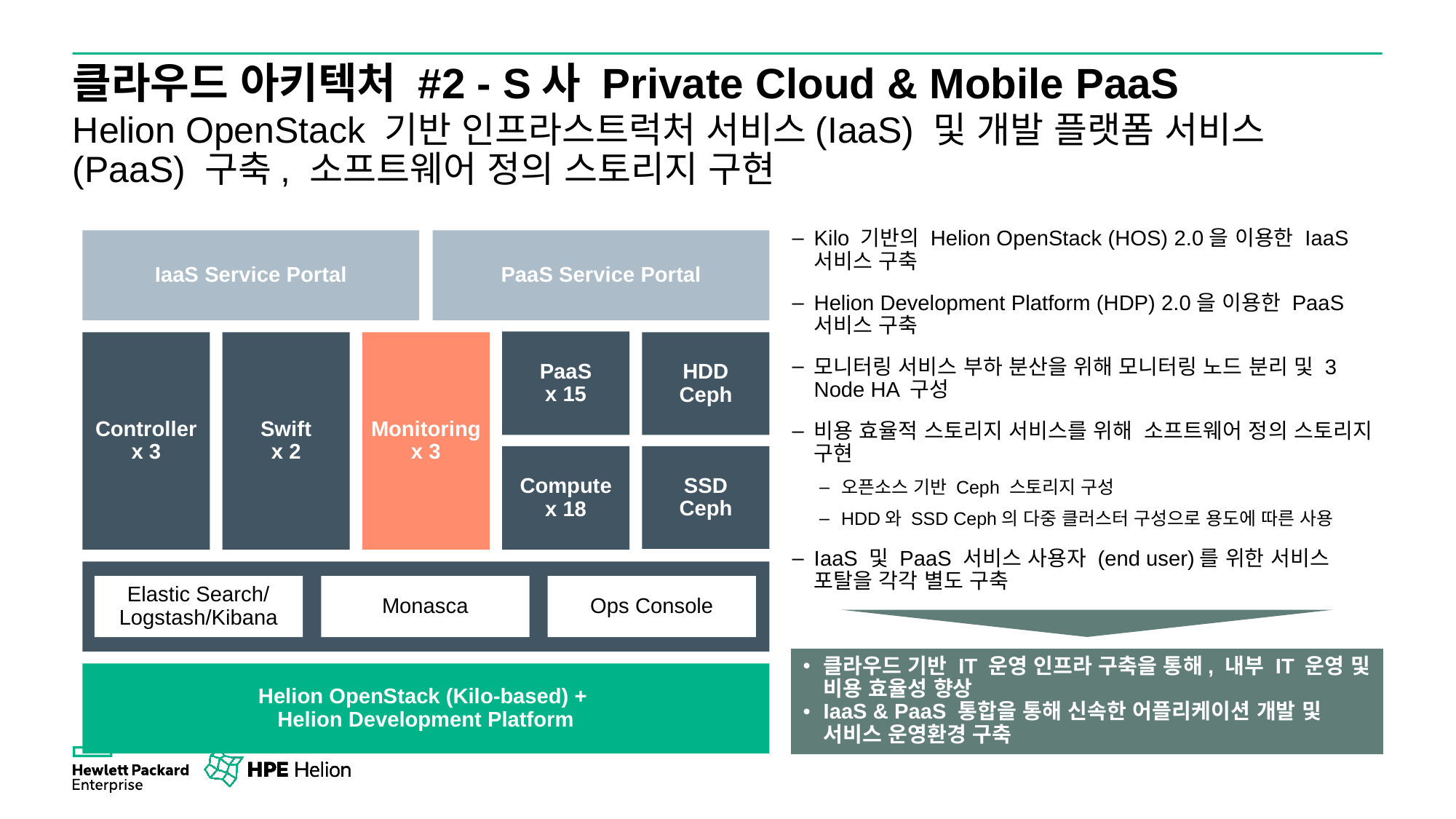

# 클라우드 아키텍처 #2 - S사 Private Cloud & Mobile PaaS
Helion OpenStack 기반 인프라스트럭처 서비스(IaaS) 및 개발 플랫폼 서비스(PaaS) 구축, 소프트웨어 정의 스토리지 구현
Kilo 기반의 Helion OpenStack (HOS) 2.0을 이용한 IaaS 서비스 구축
Helion Development Platform (HDP) 2.0을 이용한 PaaS 서비스 구축
모니터링 서비스 부하 분산을 위해 모니터링 노드 분리 및 3 Node HA 구성
비용 효율적 스토리지 서비스를 위해  소프트웨어 정의 스토리지 구현
오픈소스 기반 Ceph 스토리지 구성
HDD와 SSD Ceph의 다중 클러스터 구성으로 용도에 따른 사용
IaaS 및 PaaS 서비스 사용자 (end user)를 위한 서비스 포탈을 각각 별도 구축
IaaS Service Portal
PaaS Service Portal
PaaS
x 15
Controller
x 3
Swift
x 2
Monitoring
x 3
HDD
Ceph
Compute
x 18
SSD
Ceph

Elastic Search/
Logstash/Kibana
Monasca
Ops Console
Helion OpenStack (Kilo-based) +
Helion Development Platform

클라우드 기반 IT 운영 인프라 구축을 통해, 내부 IT 운영 및 비용 효율성 향상
IaaS & PaaS 통합을 통해 신속한 어플리케이션 개발 및 서비스 운영환경 구축